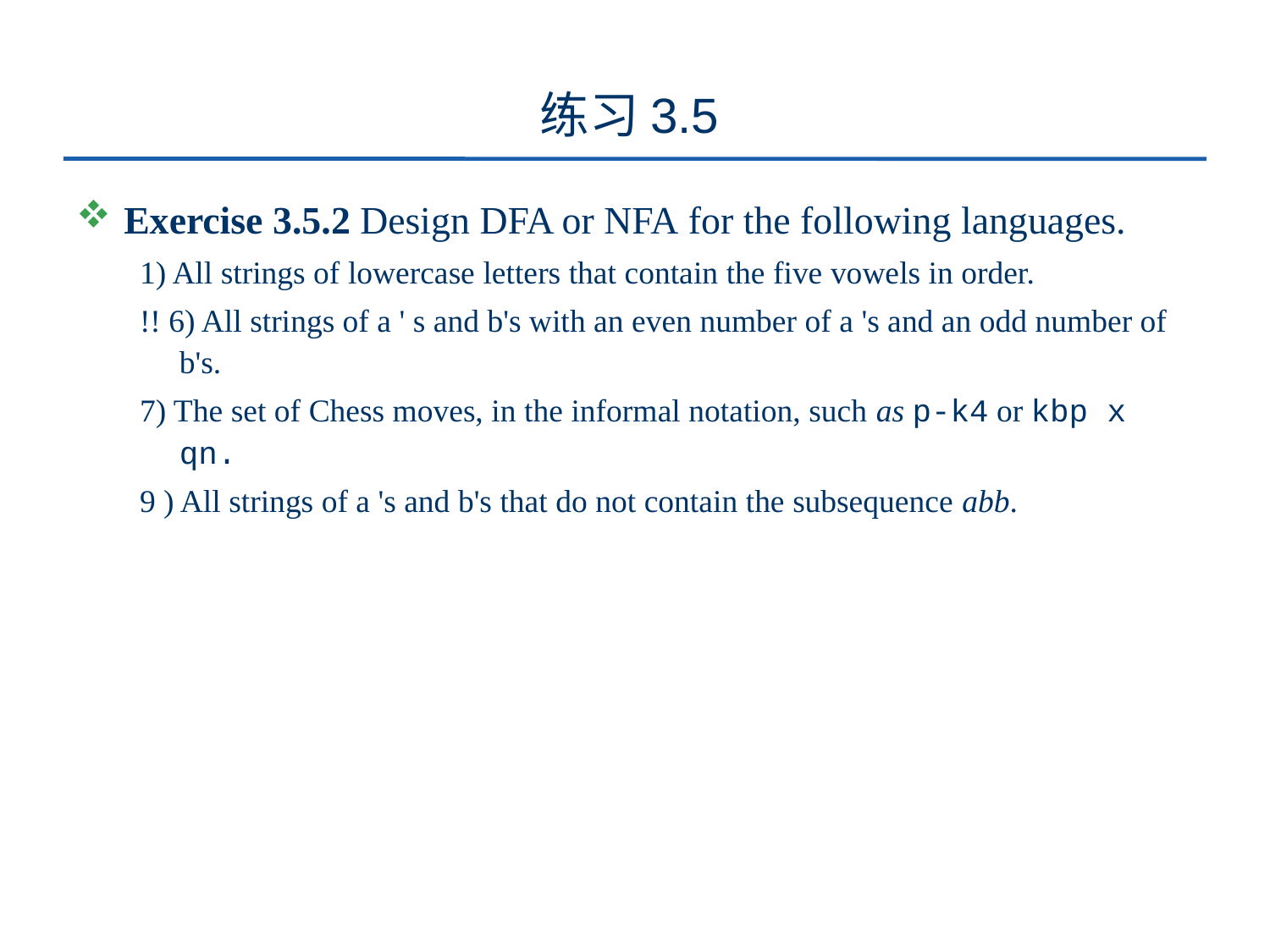

# 练习3.5
Exercise 3.5.2 Design DFA or NFA for the following languages.
1) All strings of lowercase letters that contain the five vowels in order.
!! 6) All strings of a ' s and b's with an even number of a 's and an odd number of b's.
7) The set of Chess moves, in the informal notation, such as p-k4 or kbp x qn.
9 ) All strings of a 's and b's that do not contain the subsequence abb.